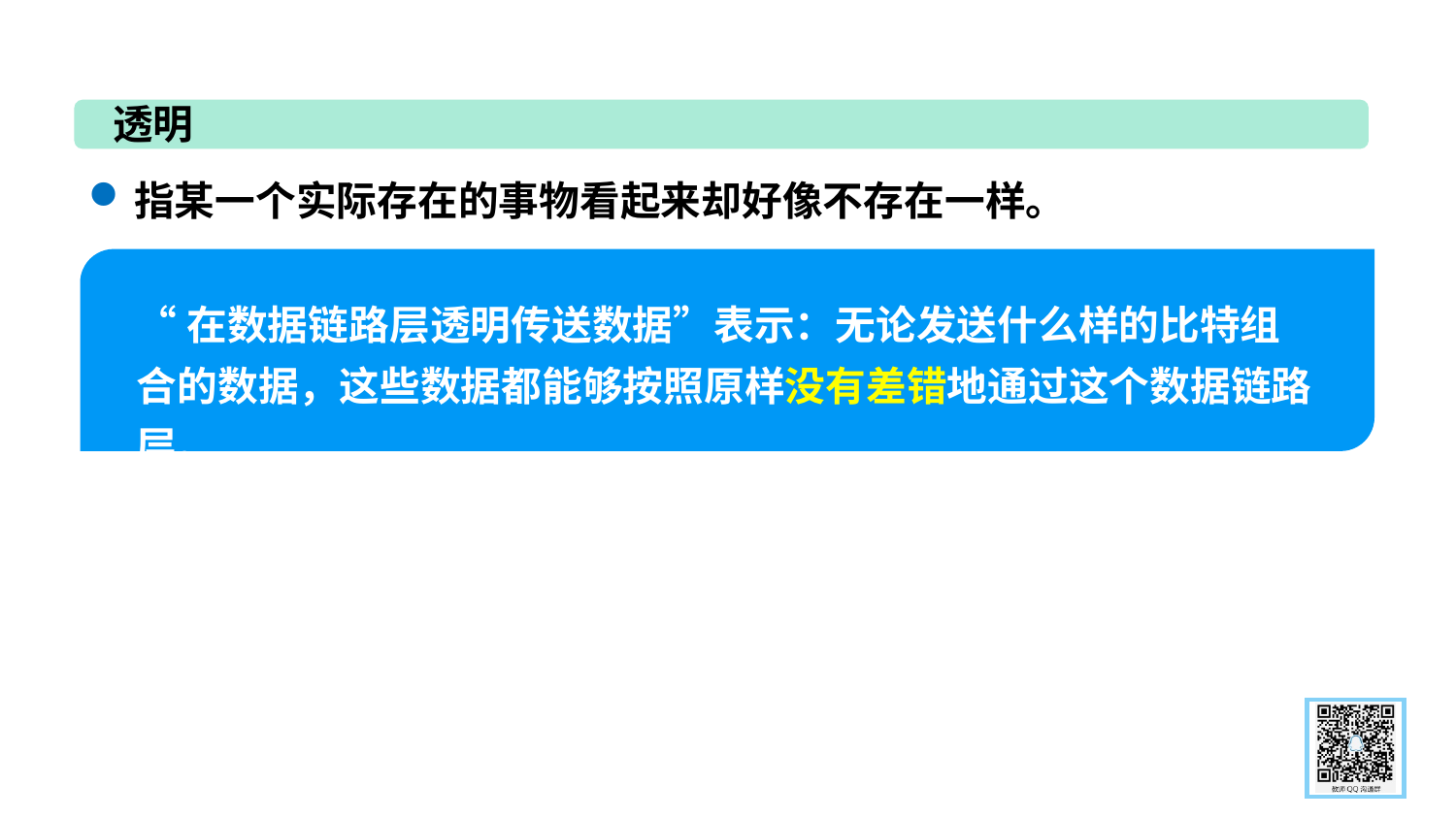

透明

指某一个实际存在的事物看起来却好像不存在一样。

“在数据链路层透明传送数据”表示：无论发送什么样的比特组合的数据，这些数据都能够按照原样没有差错地通过这个数据链路层。